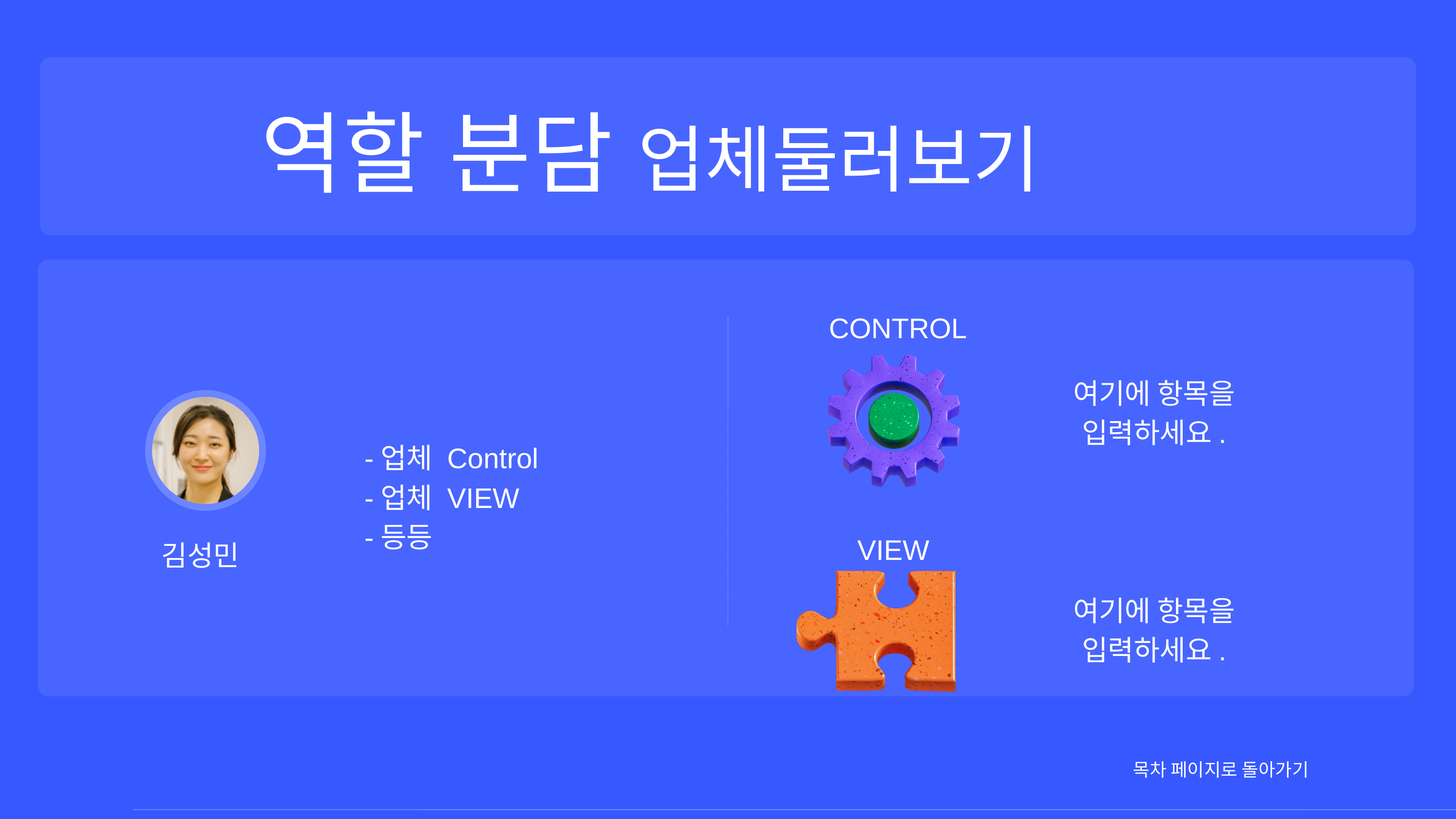

역할 분담 업체둘러보기

CONTROL

여기에 항목을
입력하세요.

-업체 Control
-업체 VIEW
-등등

VIEW
김성민

여기에 항목을
입력하세요.
목차 페이지로 돌아가기